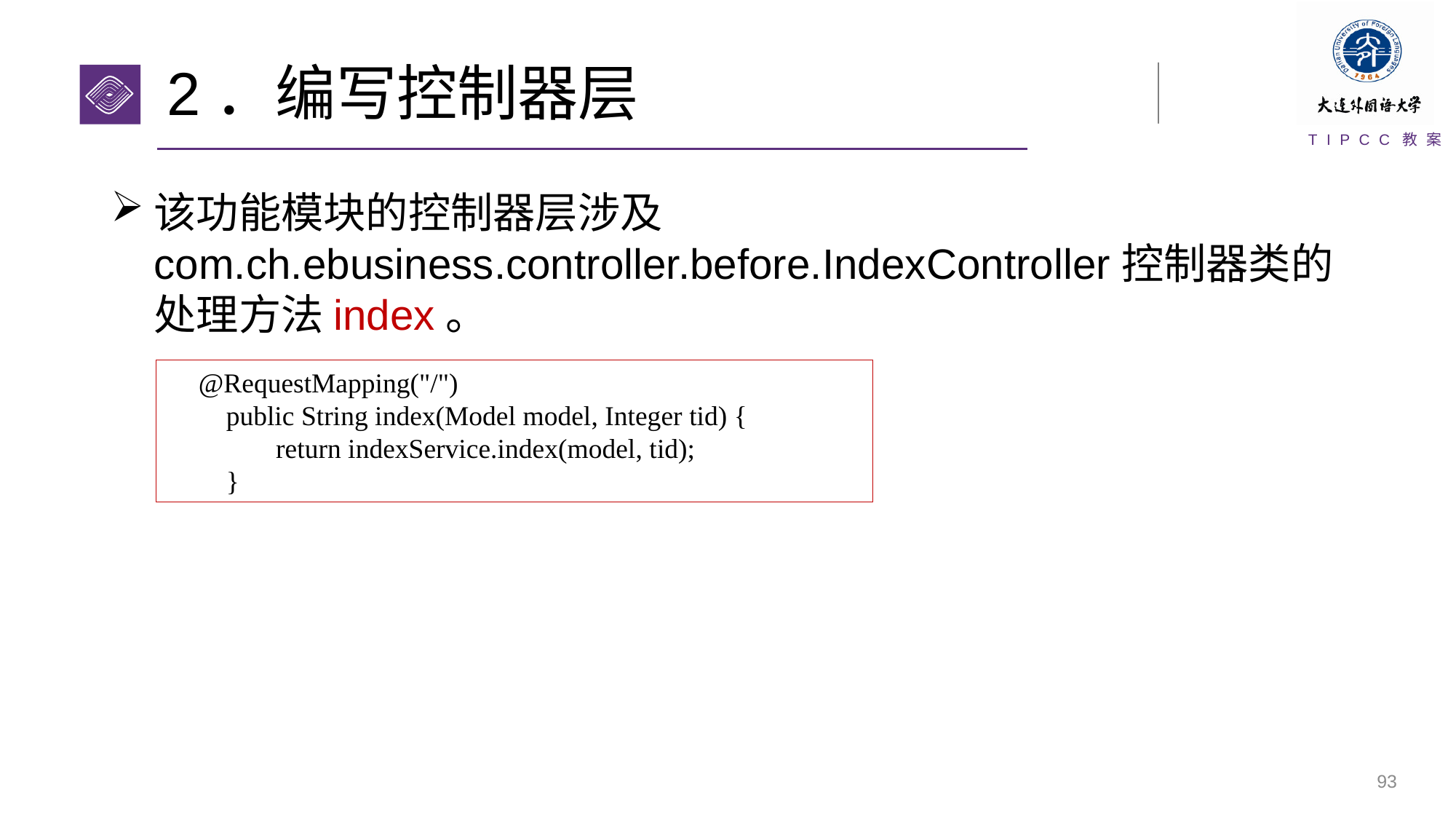

# 2．编写控制器层
该功能模块的控制器层涉及com.ch.ebusiness.controller.before.IndexController控制器类的处理方法index。
@RequestMapping("/")
    public String index(Model model, Integer tid) {
	return indexService.index(model, tid);
    }
93